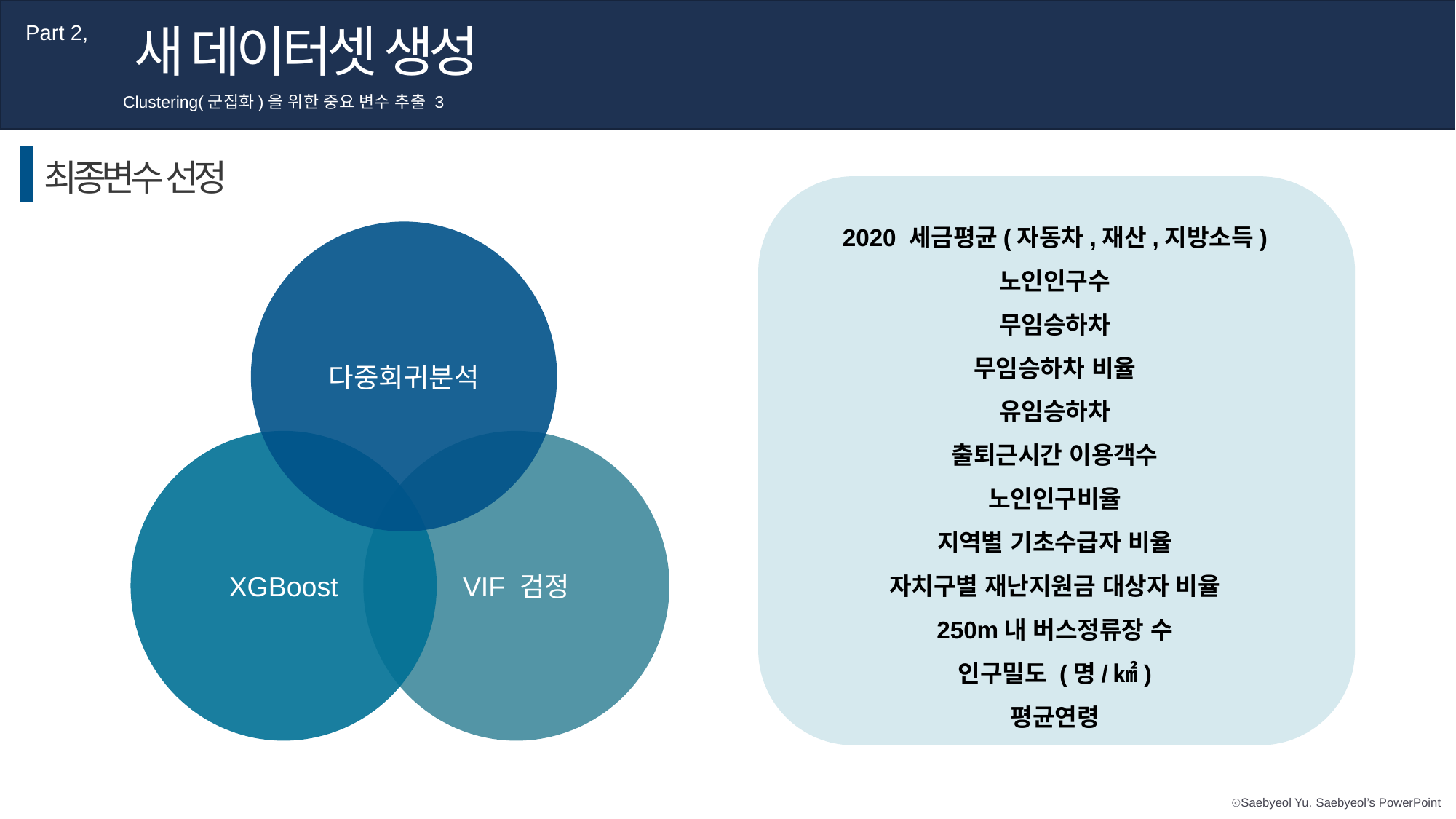

새 데이터셋 생성
Part 2,
Clustering(군집화)을 위한 중요 변수 추출 3

최종변수 선정

2020 세금평균(자동차,재산,지방소득)
노인인구수
무임승하차
무임승하차 비율
유임승하차
출퇴근시간 이용객수
노인인구비율
지역별 기초수급자 비율
자치구별 재난지원금 대상자 비율
250m내 버스정류장 수
인구밀도 (명/㎢)
평균연령
다중회귀분석
XGBoost
VIF 검정